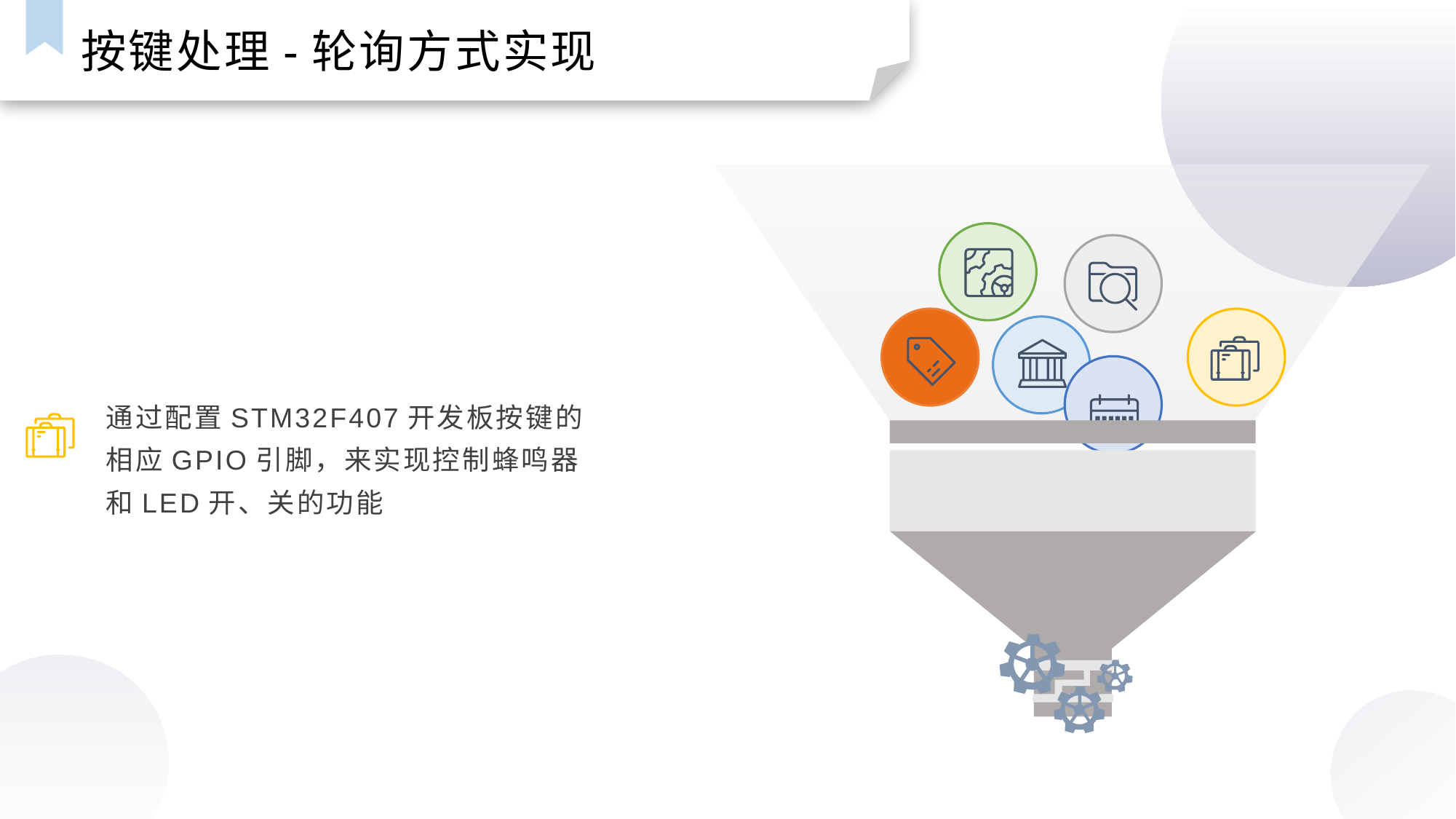

按键处理-轮询方式实现

通过配置STM32F407开发板按键的相应GPIO引脚，来实现控制蜂鸣器和LED开、关的功能